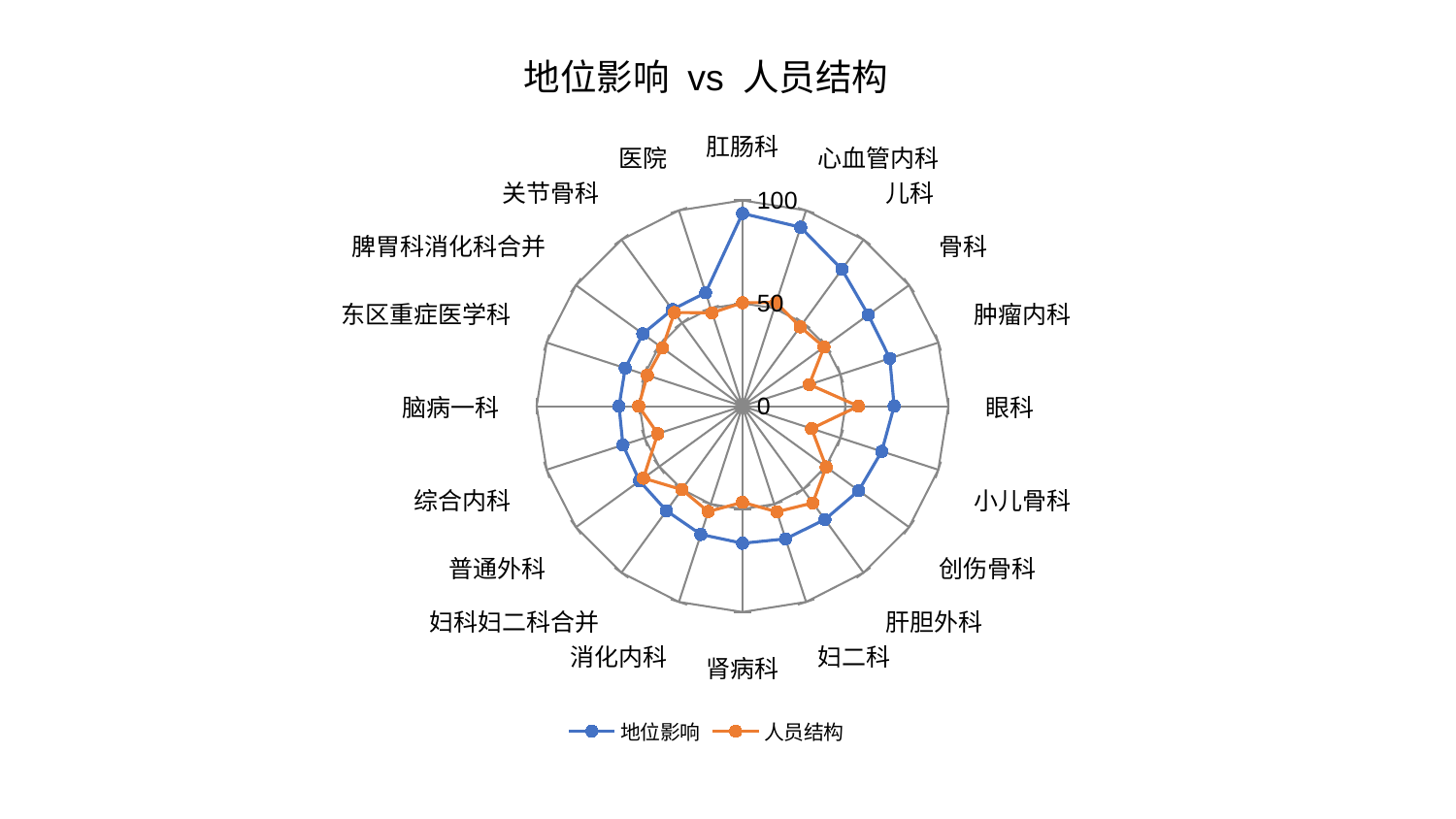

### Chart: 地位影响 vs 人员结构

| Category | 地位影响 | 人员结构 |
|---|---|---|
| 肛肠科 | 93.67206174541978 | 50.2915735447928 |
| 心血管内科 | 91.41502550907335 | 52.9680411860484 |
| 儿科 | 82.15233879411254 | 47.66174617582744 |
| 骨科 | 75.50021880745649 | 48.93414801866732 |
| 肿瘤内科 | 75.25650103107877 | 34.10682524421268 |
| 眼科 | 73.63951862400046 | 56.27355569450081 |
| 小儿骨科 | 71.11699946779014 | 35.28578927528046 |
| 创伤骨科 | 69.79077279652402 | 50.25716885428037 |
| 肝胆外科 | 68.07022455337196 | 58.107561941469896 |
| 妇二科 | 67.78816974349594 | 53.96989503435162 |
| 肾病科 | 66.60361198957338 | 46.71379700457821 |
| 消化内科 | 65.53797484042722 | 53.85798756607894 |
| 妇科妇二科合并 | 62.83027682381964 | 50.11482671911215 |
| 普通外科 | 61.81741805034622 | 59.51865322494658 |
| 综合内科 | 61.08234113113313 | 43.289400251348965 |
| 脑病一科 | 59.98951555067151 | 50.45358391498704 |
| 东区重症医学科 | 59.90088437489007 | 48.620465649786915 |
| 脾胃科消化科合并 | 59.853368233394214 | 48.102606814617765 |
| 关节骨科 | 58.02907413285927 | 56.243590788471046 |
| 医院 | 57.98216617179628 | 47.73057202005678 |
74